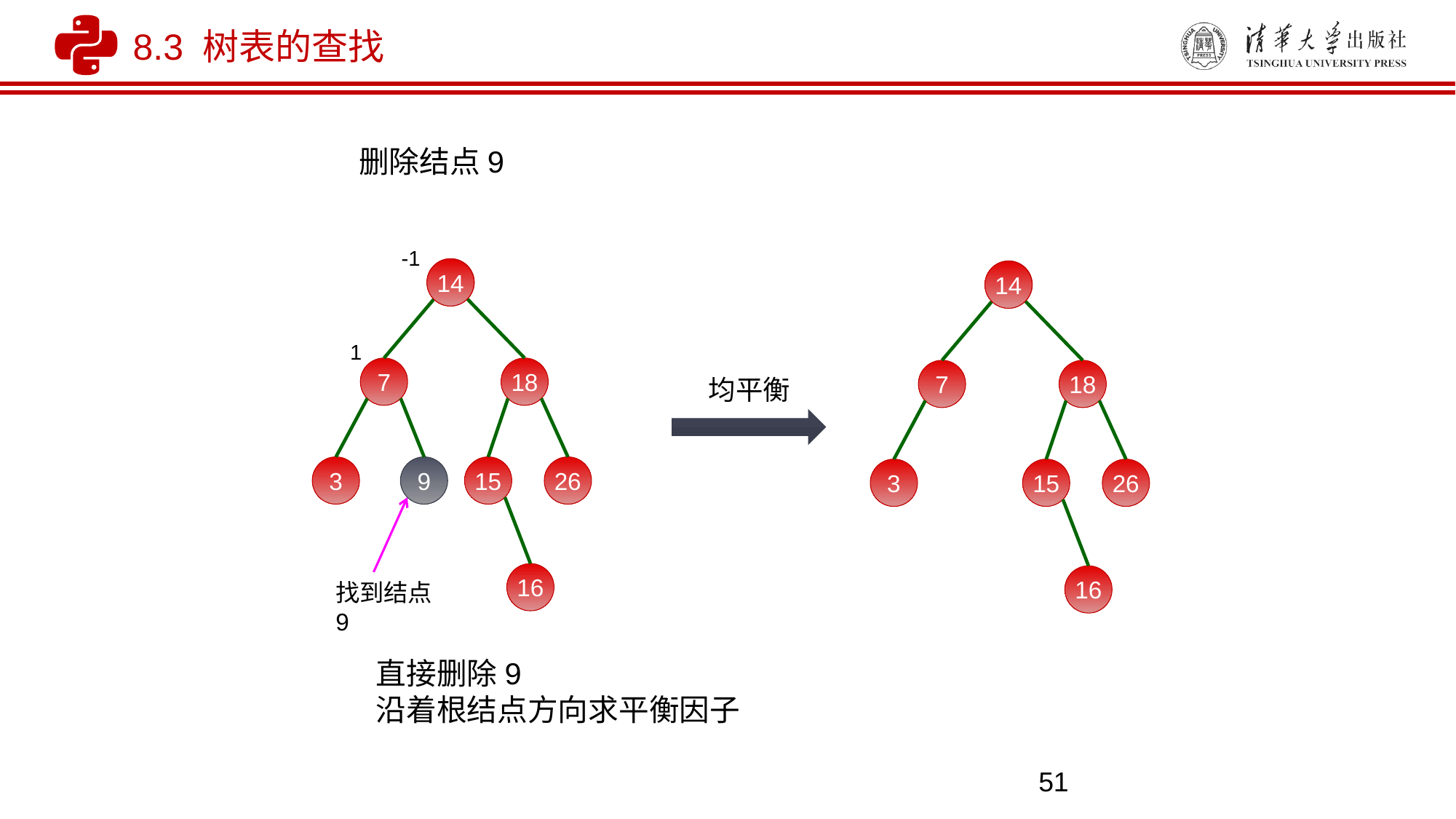

8.3 树表的查找
删除结点9
-1
11
14
11
14
1
7
18
7
18
均平衡

3
9
15
26
3
15
26
找到结点9
16
16
直接删除9
沿着根结点方向求平衡因子
51